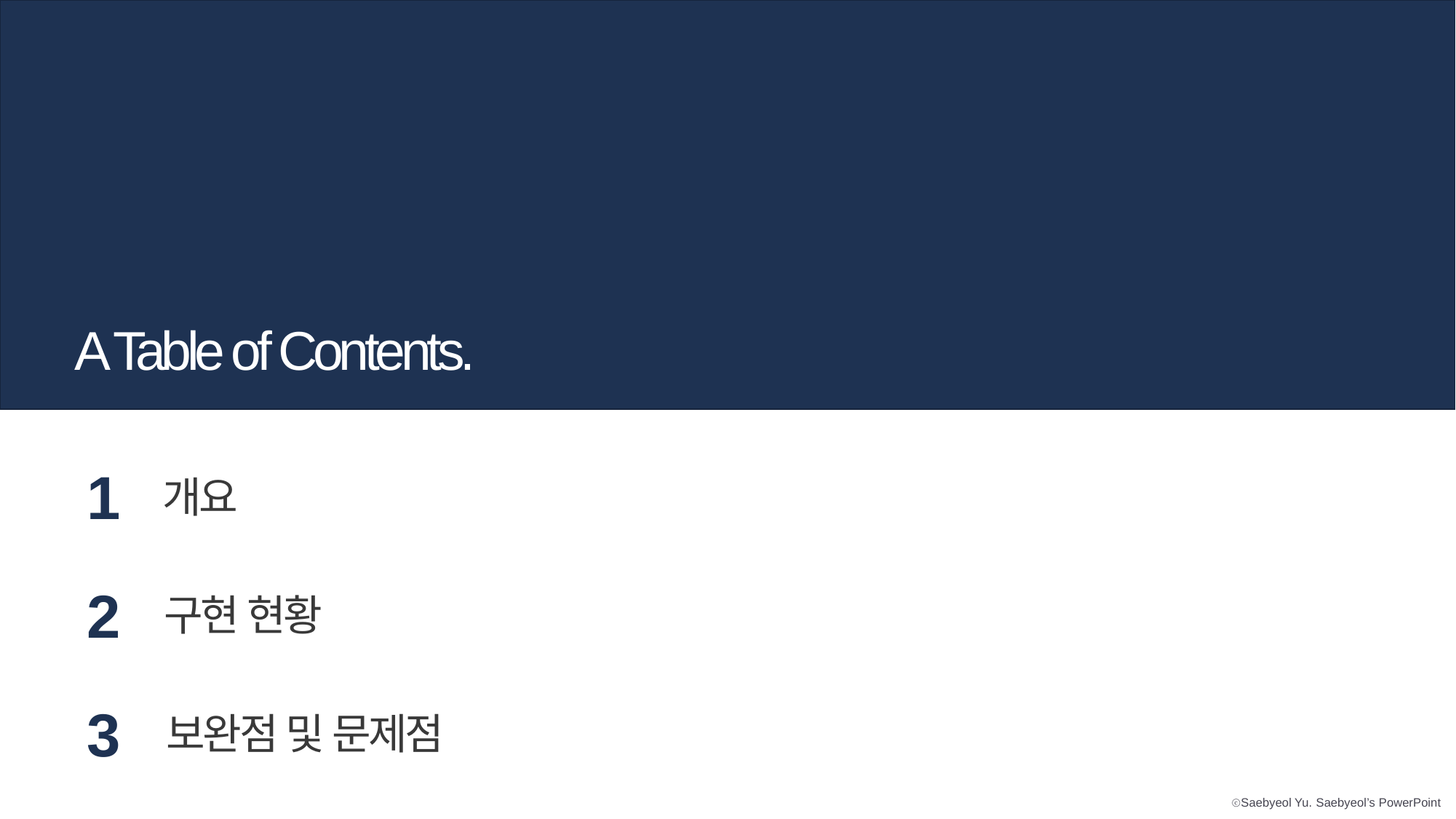

A Table of Contents.
1
개요
2
구현 현황
3
보완점 및 문제점